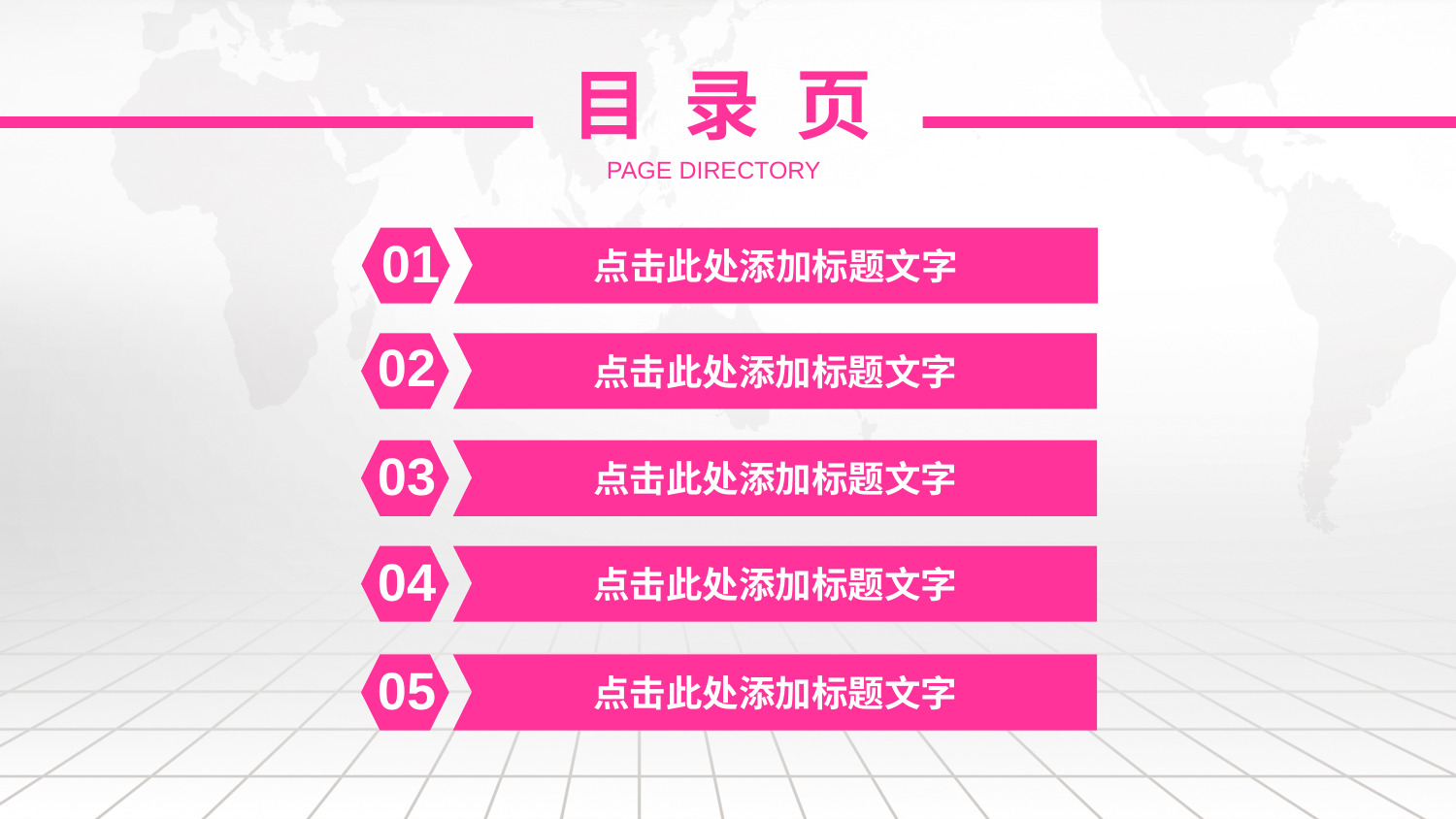

目  录  页
PAGE DIRECTORY

01

点击此处添加标题文字
02

点击此处添加标题文字
03

点击此处添加标题文字
04

点击此处添加标题文字
05

点击此处添加标题文字